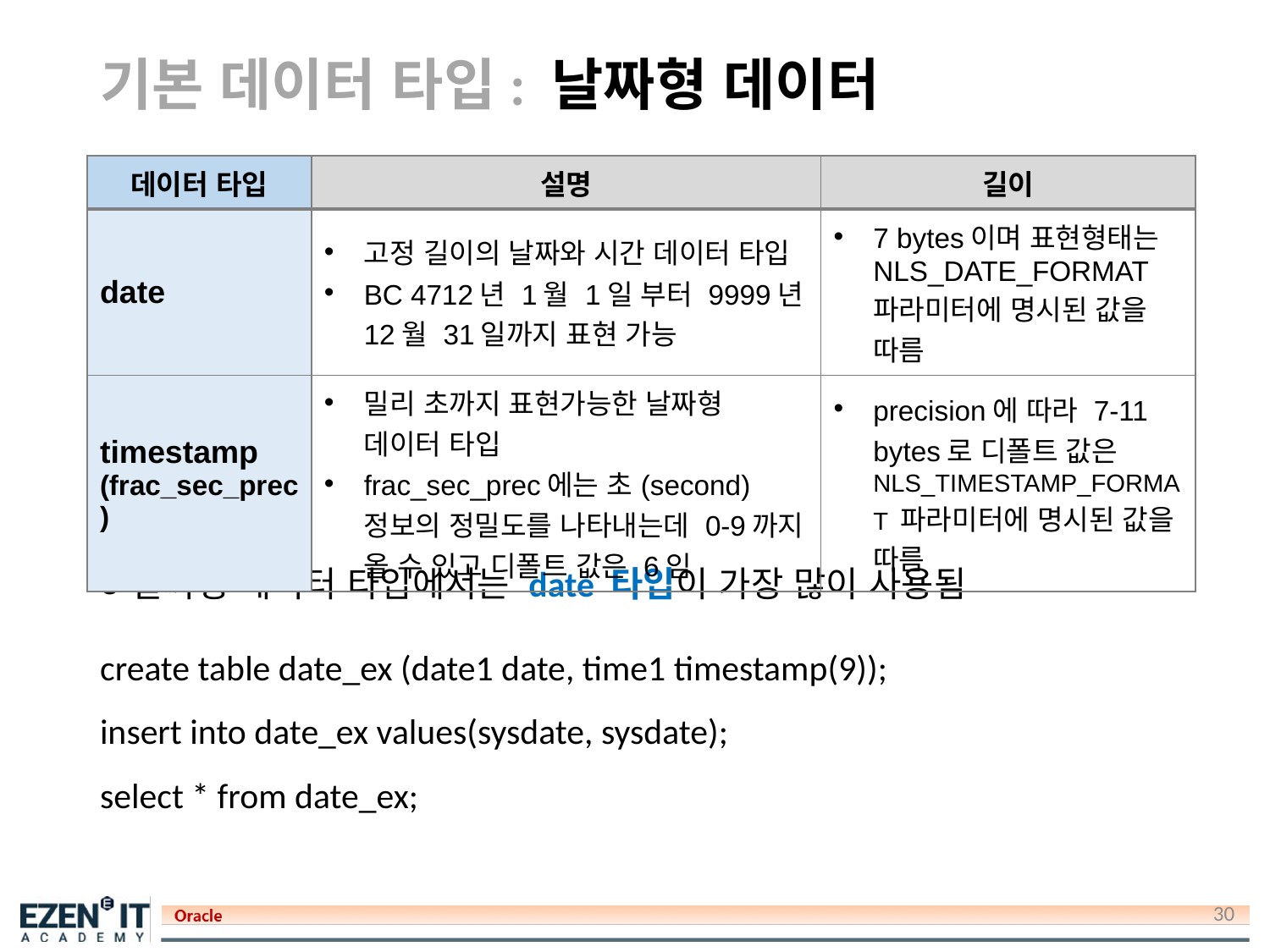

# 기본 데이터 타입: 날짜형 데이터
| 데이터 타입 | 설명 | 길이 |
| --- | --- | --- |
| date | 고정 길이의 날짜와 시간 데이터 타입 BC 4712년 1월 1일 부터 9999년 12월 31일까지 표현 가능 | 7 bytes이며 표현형태는 NLS\_DATE\_FORMAT 파라미터에 명시된 값을 따름 |
| timestamp (frac\_sec\_prec) | 밀리 초까지 표현가능한 날짜형 데이터 타입 frac\_sec\_prec에는 초(second) 정보의 정밀도를 나타내는데 0-9까지 올 수 있고 디폴트 값은 6임 | precision에 따라 7-11 bytes로 디폴트 값은 NLS\_TIMESTAMP\_FORMAT 파라미터에 명시된 값을 따름 |
날짜형 데이터 타입에서는 date 타입이 가장 많이 사용됨
create table date_ex (date1 date, time1 timestamp(9));
insert into date_ex values(sysdate, sysdate);
select * from date_ex;
30